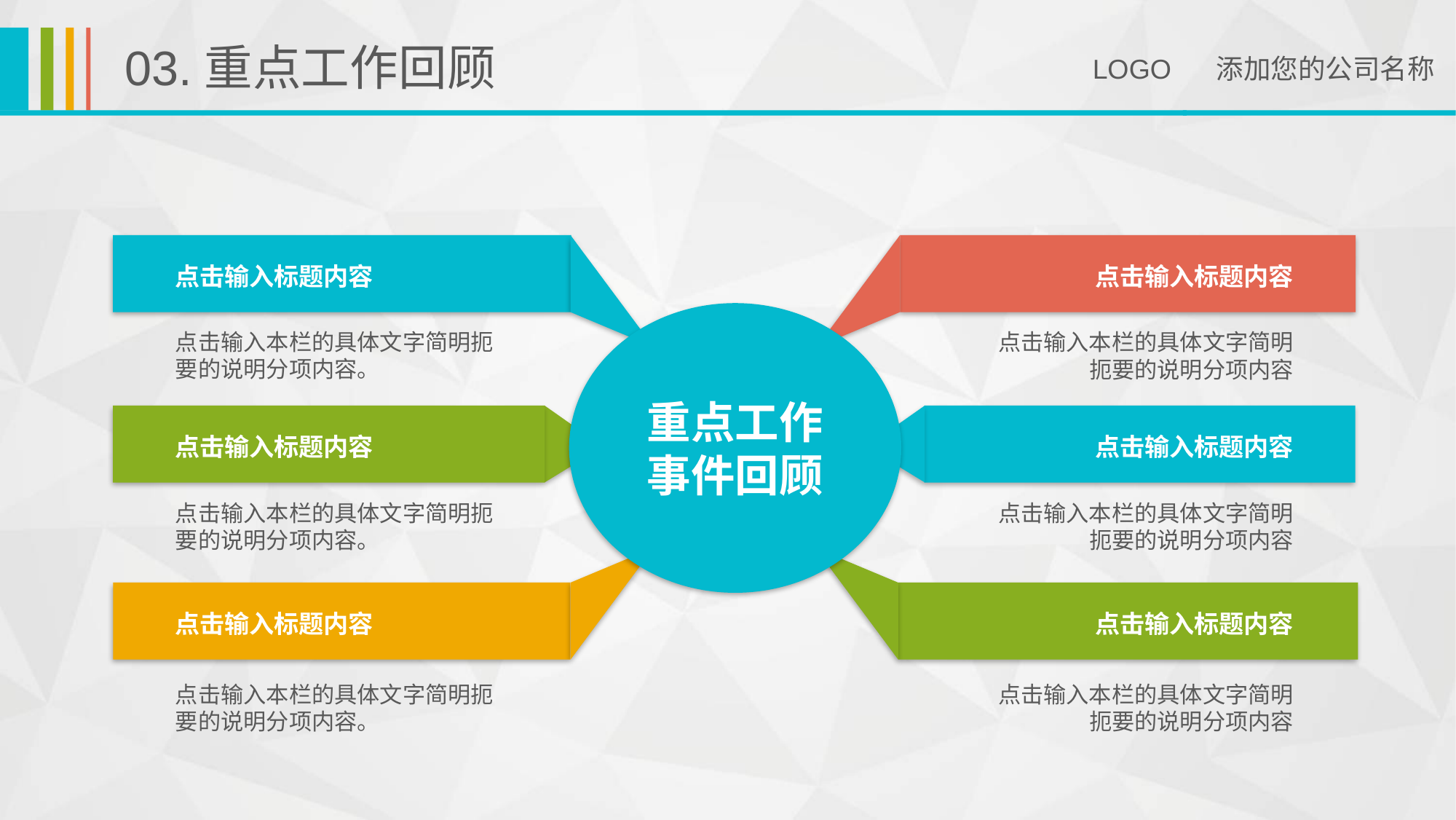

03.重点工作回顾
LOGO     添加您的公司名称

点击输入标题内容
点击输入标题内容
重点工作
事件回顾
点击输入本栏的具体文字简明扼要的说明分项内容。
点击输入本栏的具体文字简明扼要的说明分项内容

点击输入标题内容
点击输入标题内容
点击输入本栏的具体文字简明扼要的说明分项内容。
点击输入本栏的具体文字简明扼要的说明分项内容

点击输入标题内容
点击输入标题内容
点击输入本栏的具体文字简明扼要的说明分项内容。
点击输入本栏的具体文字简明扼要的说明分项内容